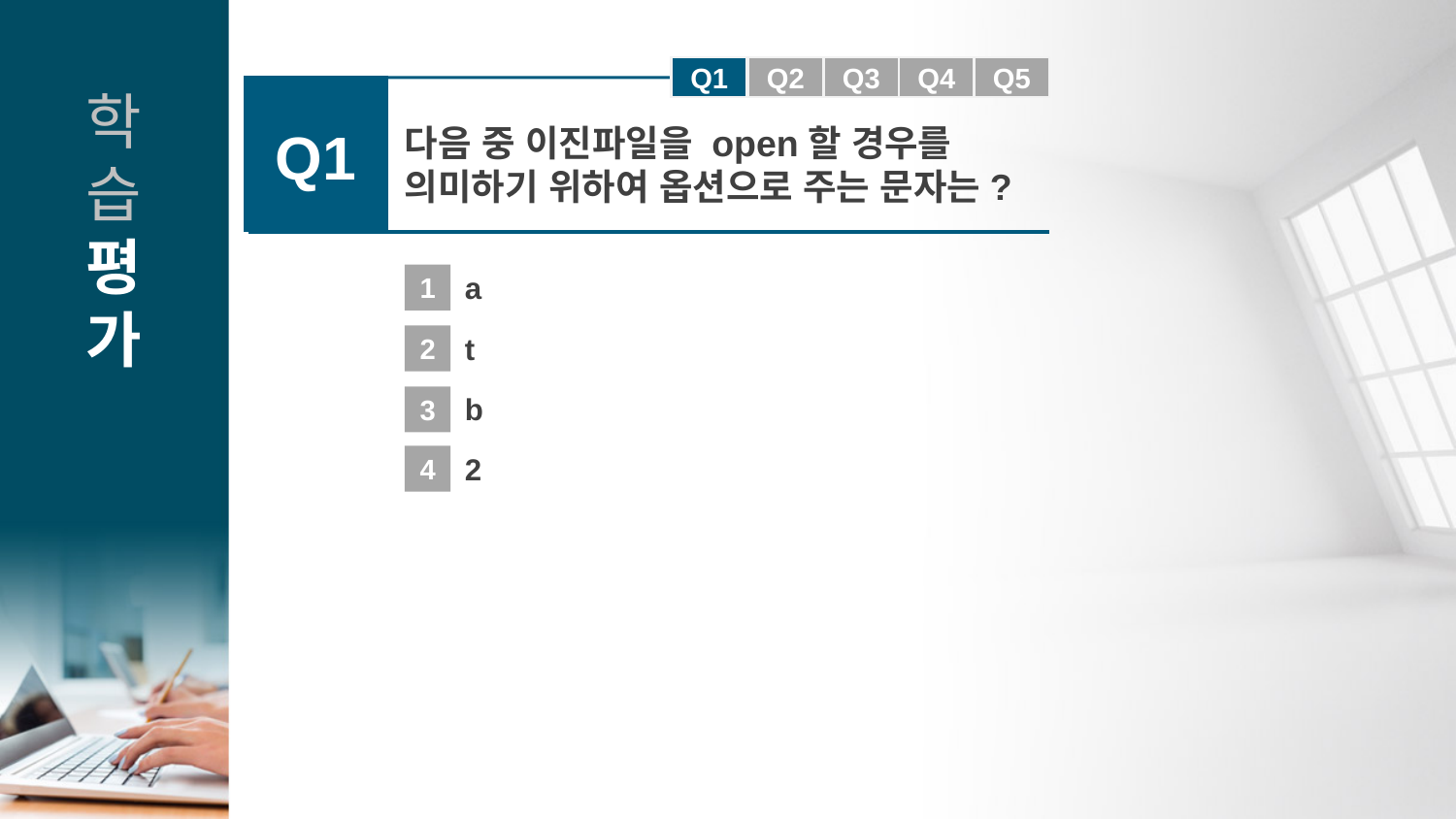

Q1
Q1
Q2
Q3
Q4
Q5
Q1
다음 중 이진파일을 open할 경우를 의미하기 위하여 옵션으로 주는 문자는?
1
a
2
t
b
3
4
2